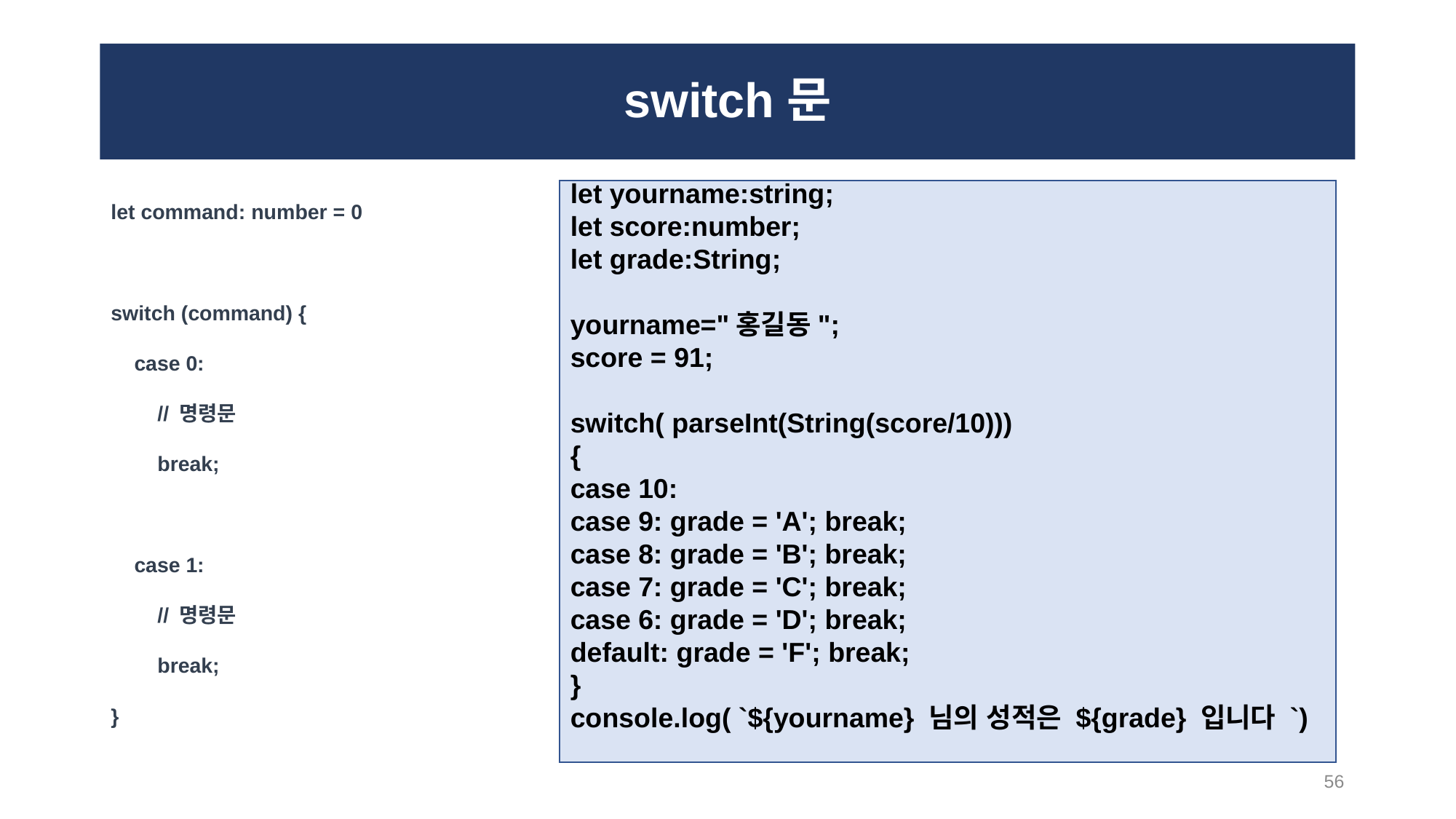

# switch문
let command: number = 0

switch (command) {
    case 0:
        // 명령문
        break;

    case 1:
        // 명령문
        break;
}
let yourname:string;
let score:number;
let grade:String;
yourname="홍길동";
score = 91;
switch( parseInt(String(score/10)))
{
case 10:
case 9: grade = 'A'; break;
case 8: grade = 'B'; break;
case 7: grade = 'C'; break;
case 6: grade = 'D'; break;
default: grade = 'F'; break;
}
console.log( `${yourname} 님의 성적은 ${grade} 입니다 `)

56